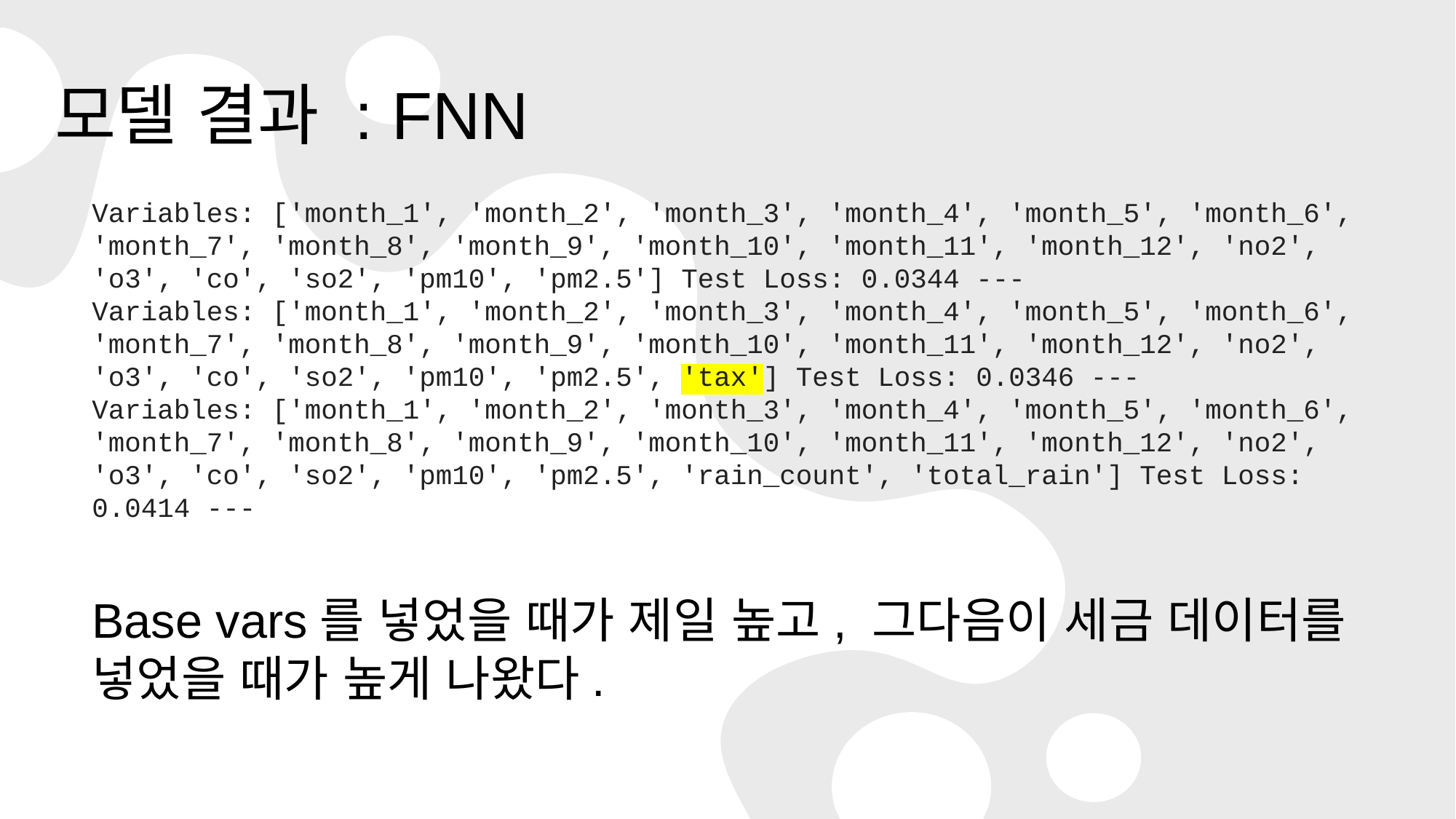

모델 결과 : FNN
Variables: ['month_1', 'month_2', 'month_3', 'month_4', 'month_5', 'month_6', 'month_7', 'month_8', 'month_9', 'month_10', 'month_11', 'month_12', 'no2', 'o3', 'co', 'so2', 'pm10', 'pm2.5'] Test Loss: 0.0344 ---
Variables: ['month_1', 'month_2', 'month_3', 'month_4', 'month_5', 'month_6', 'month_7', 'month_8', 'month_9', 'month_10', 'month_11', 'month_12', 'no2', 'o3', 'co', 'so2', 'pm10', 'pm2.5', 'tax'] Test Loss: 0.0346 ---
Variables: ['month_1', 'month_2', 'month_3', 'month_4', 'month_5', 'month_6', 'month_7', 'month_8', 'month_9', 'month_10', 'month_11', 'month_12', 'no2', 'o3', 'co', 'so2', 'pm10', 'pm2.5', 'rain_count', 'total_rain'] Test Loss: 0.0414 ---
Base vars를 넣었을 때가 제일 높고, 그다음이 세금 데이터를 넣었을 때가 높게 나왔다.